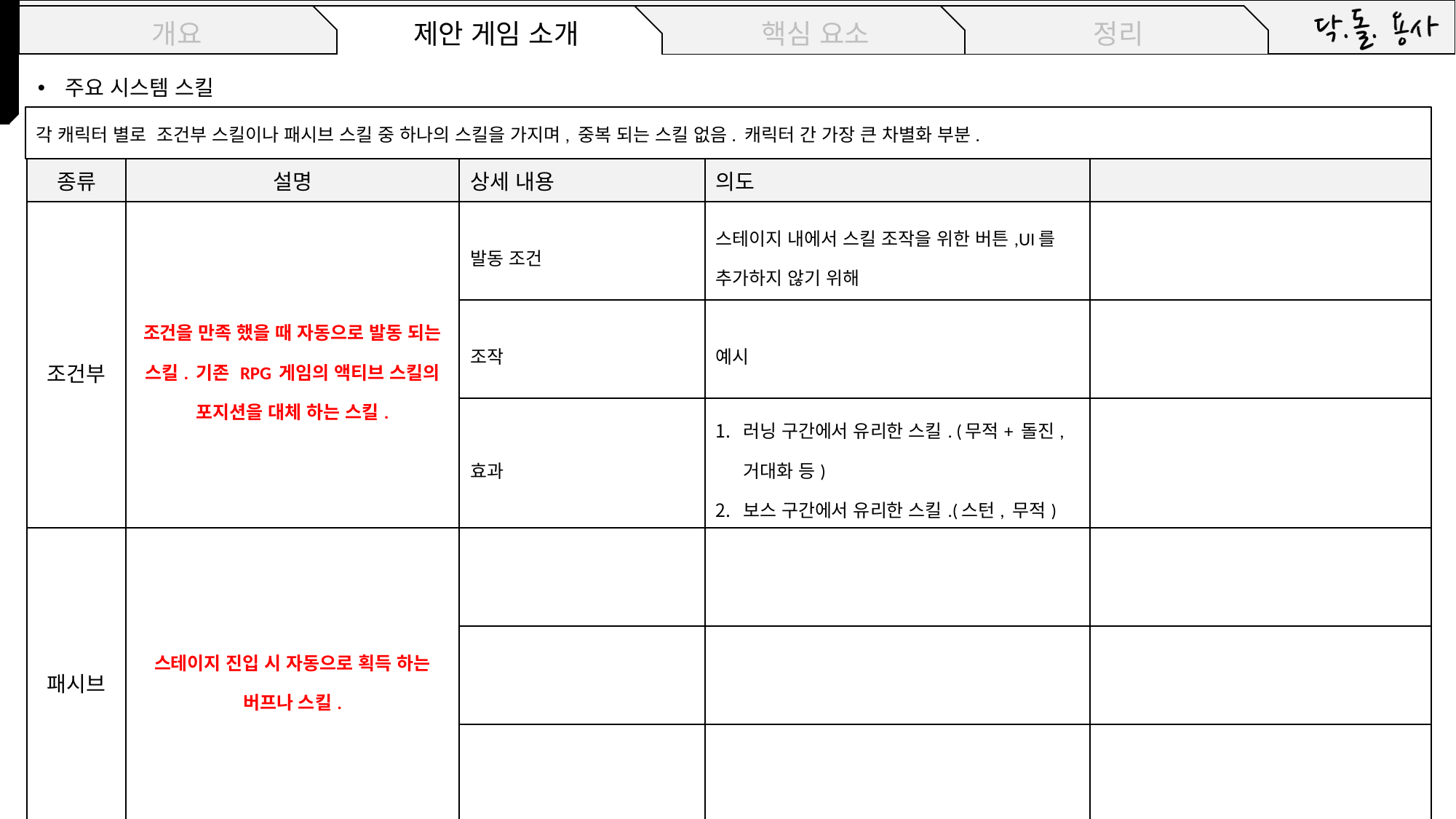

주요 시스템 스킬
각 캐릭터 별로  조건부 스킬이나 패시브 스킬 중 하나의 스킬을 가지며, 중복 되는 스킬 없음. 캐릭터 간 가장 큰 차별화 부분.
| 종류 | 설명 | 상세 내용 | 의도 |  |
| --- | --- | --- | --- | --- |
| 조건부 | 조건을 만족 했을 때 자동으로 발동 되는 스킬. 기존 RPG 게임의 액티브 스킬의 포지션을 대체 하는 스킬. | 발동 조건 | 스테이지 내에서 스킬 조작을 위한 버튼,UI를 추가하지 않기 위해 |  |
|  |  | 조작 | 예시 |  |
|  |  | 효과 | 러닝 구간에서 유리한 스킬. (무적+ 돌진, 거대화 등) 보스 구간에서 유리한 스킬.(스턴, 무적) |  |
| 패시브 | 스테이지 진입 시 자동으로 획득 하는 버프나 스킬. |  |  |  |
|  |  |  |  |  |
|  |  |  |  |  |